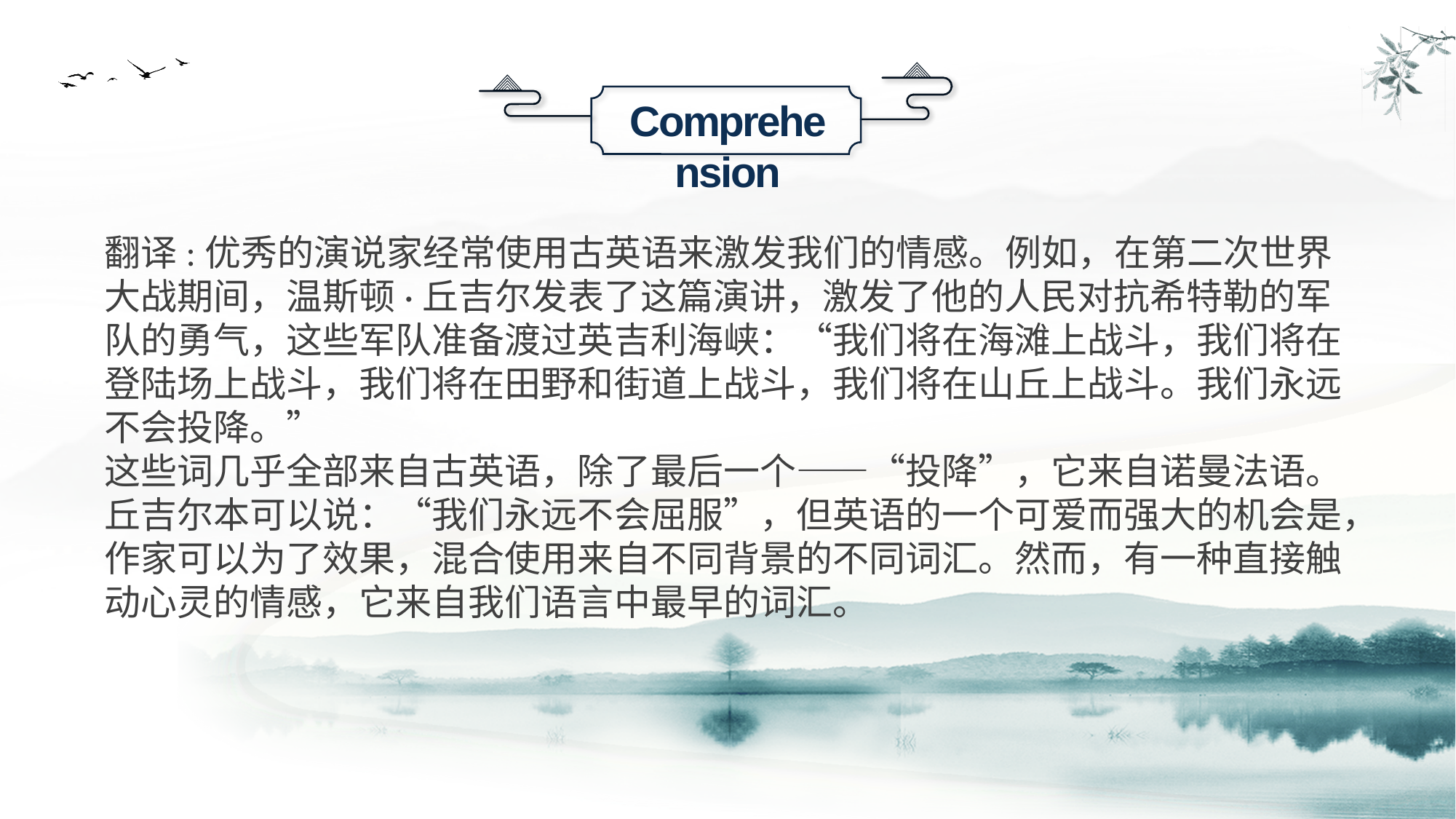

Comprehension
翻译:优秀的演说家经常使用古英语来激发我们的情感。例如，在第二次世界大战期间，温斯顿·丘吉尔发表了这篇演讲，激发了他的人民对抗希特勒的军队的勇气，这些军队准备渡过英吉利海峡：“我们将在海滩上战斗，我们将在登陆场上战斗，我们将在田野和街道上战斗，我们将在山丘上战斗。我们永远不会投降。”
这些词几乎全部来自古英语，除了最后一个——“投降”，它来自诺曼法语。丘吉尔本可以说：“我们永远不会屈服”，但英语的一个可爱而强大的机会是，作家可以为了效果，混合使用来自不同背景的不同词汇。然而，有一种直接触动心灵的情感，它来自我们语言中最早的词汇。